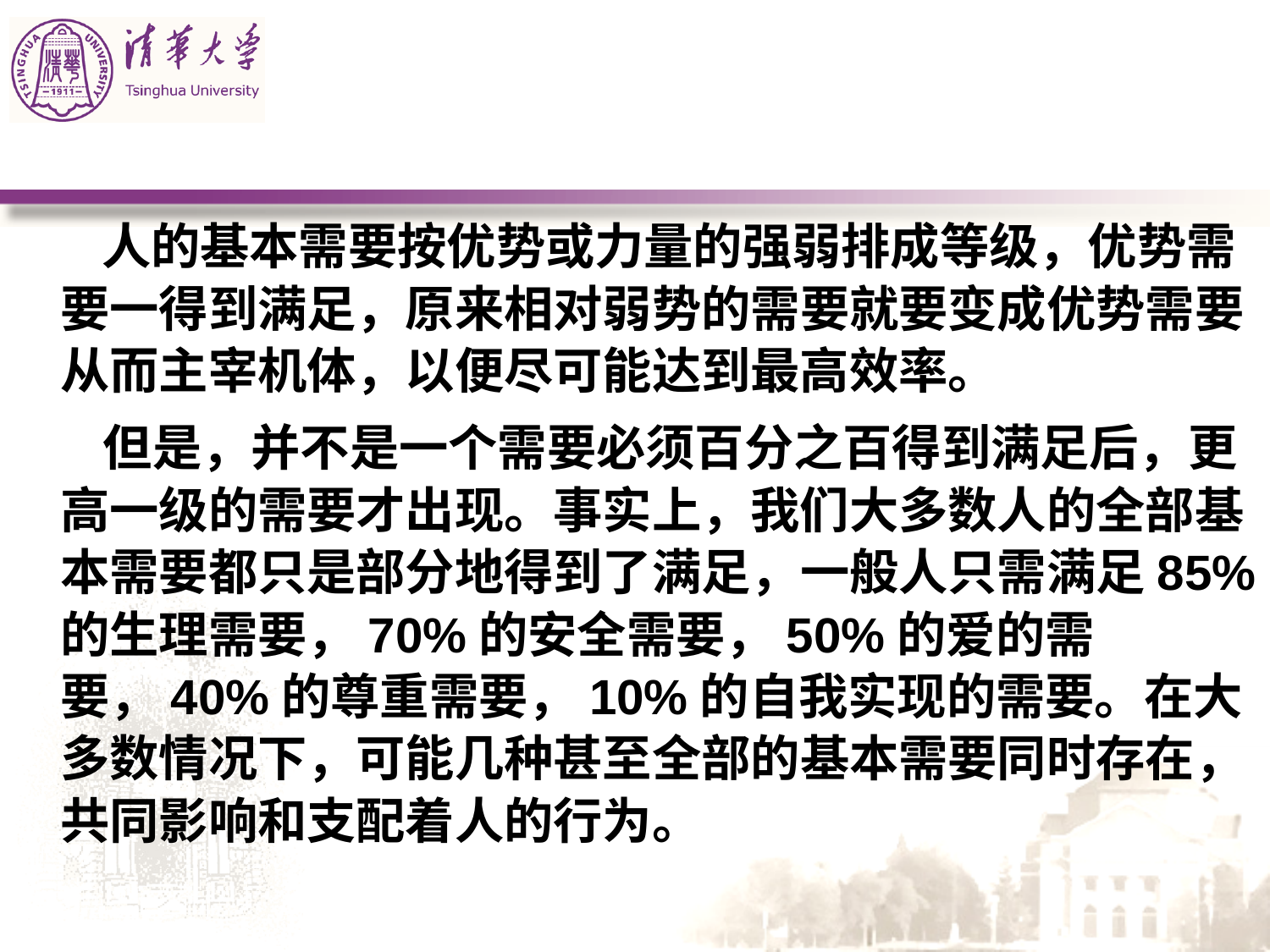

#
       人的基本需要按优势或力量的强弱排成等级，优势需要一得到满足，原来相对弱势的需要就要变成优势需要从而主宰机体，以便尽可能达到最高效率。
       但是，并不是一个需要必须百分之百得到满足后，更高一级的需要才出现。事实上，我们大多数人的全部基本需要都只是部分地得到了满足，一般人只需满足85%的生理需要，70%的安全需要，50%的爱的需要，40%的尊重需要，10%的自我实现的需要。在大多数情况下，可能几种甚至全部的基本需要同时存在，共同影响和支配着人的行为。